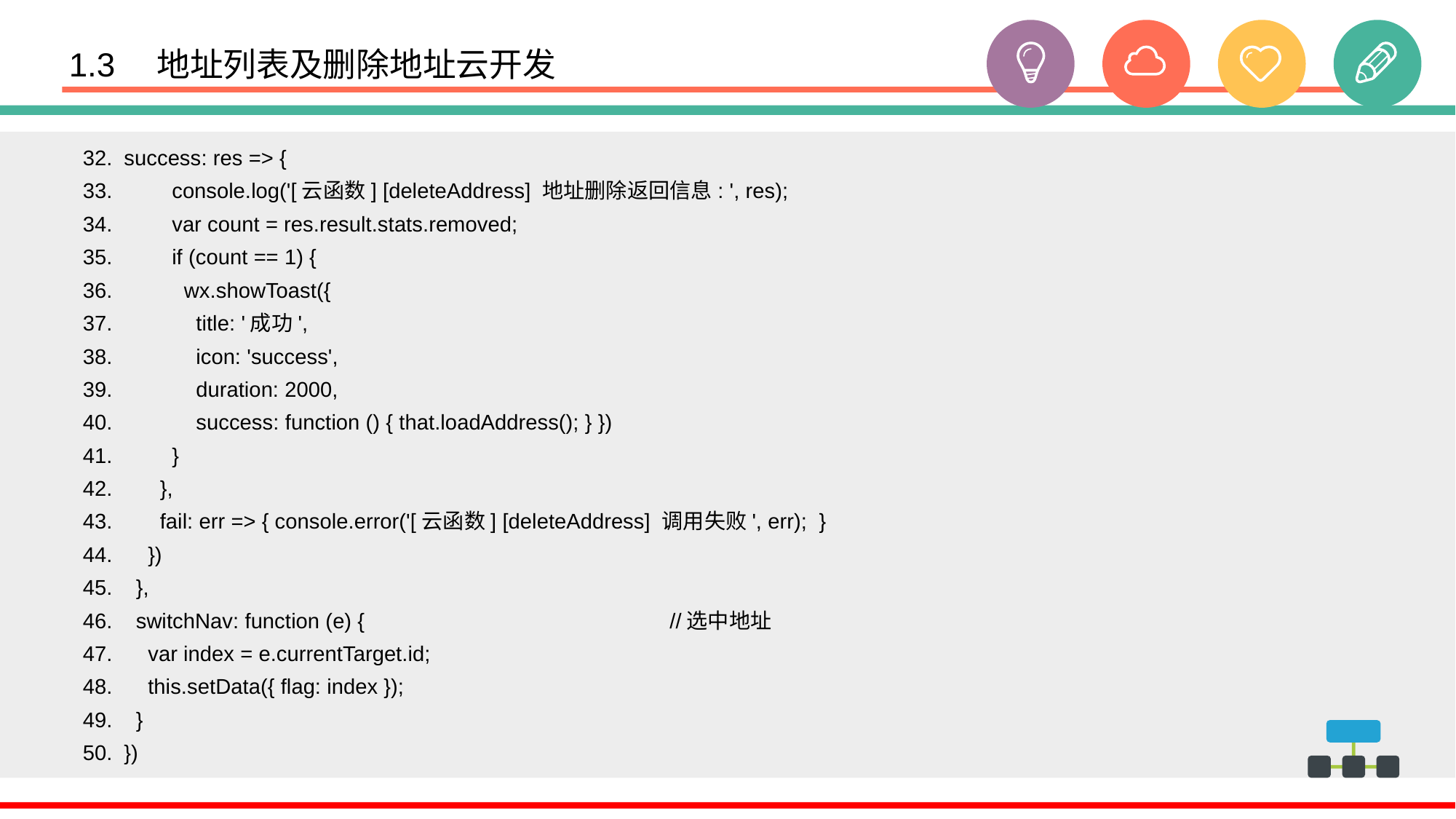

# 1.3　地址列表及删除地址云开发
success: res => {
        console.log('[云函数] [deleteAddress] 地址删除返回信息: ', res);
        var count = res.result.stats.removed;
        if (count == 1) {
          wx.showToast({
            title: '成功',
            icon: 'success',
            duration: 2000,
            success: function () { that.loadAddress(); } })
        }
      },
      fail: err => { console.error('[云函数] [deleteAddress] 调用失败', err);  }
    })
  },
  switchNav: function (e) {			//选中地址
    var index = e.currentTarget.id;
    this.setData({ flag: index });
  }
})